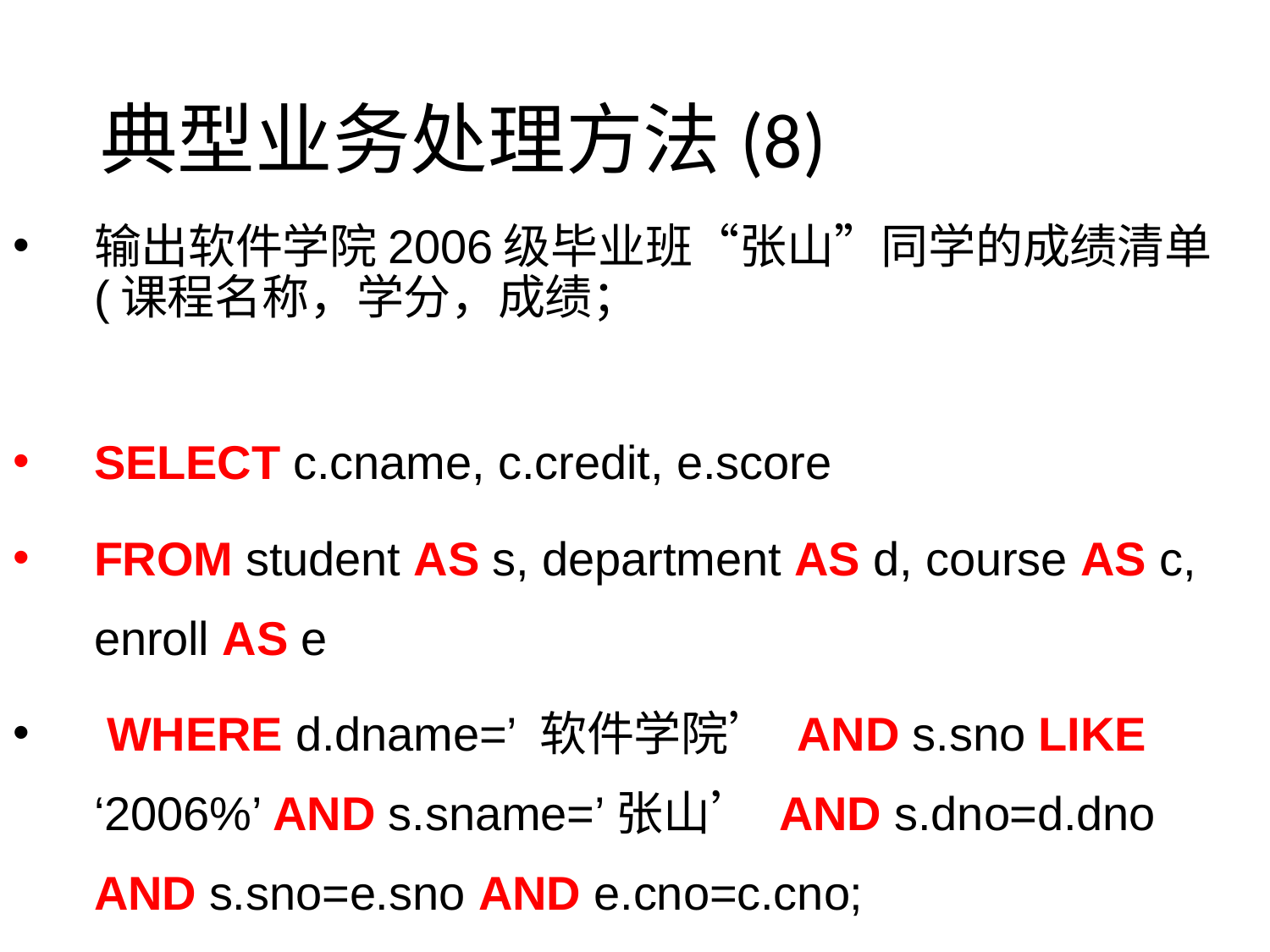

# 典型业务处理方法(8)
输出软件学院2006级毕业班“张山”同学的成绩清单(课程名称，学分，成绩；

SELECT c.cname, c.credit, e.score
FROM student AS s, department AS d, course AS c, enroll AS e
 WHERE d.dname=’ 软件学院’ AND s.sno LIKE ‘2006%’ AND s.sname=’张山’ AND s.dno=d.dno AND s.sno=e.sno AND e.cno=c.cno;